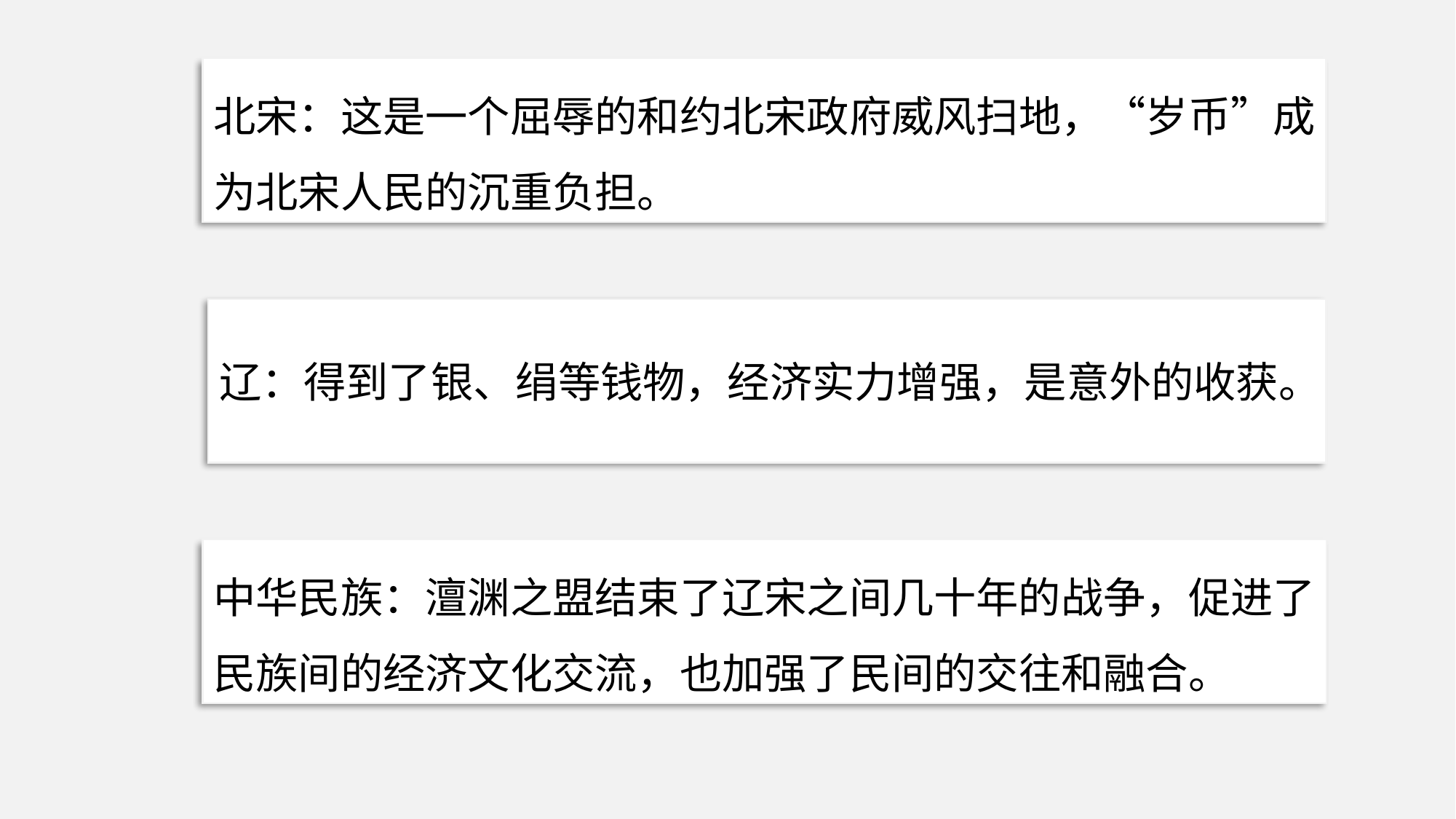

北宋：这是一个屈辱的和约北宋政府威风扫地，“岁币”成为北宋人民的沉重负担。

辽：得到了银、绢等钱物，经济实力增强，是意外的收获。

中华民族：澶渊之盟结束了辽宋之间几十年的战争，促进了民族间的经济文化交流，也加强了民间的交往和融合。